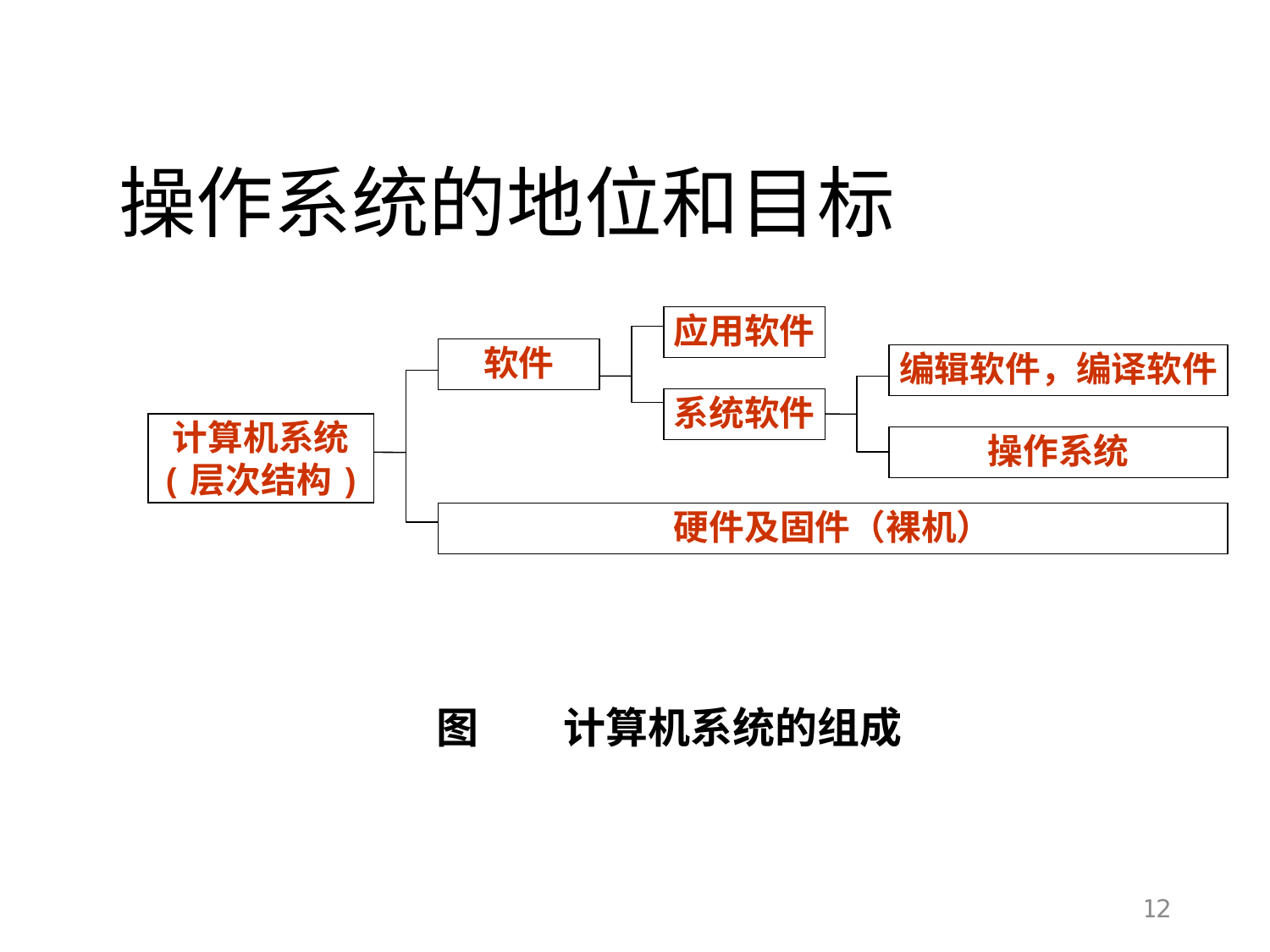

# 操作系统的地位和目标
应用软件

软件
编辑软件，编译软件

系统软件
计算机系统
(层次结构)

操作系统

硬件及固件（裸机）
图	计算机系统的组成
12